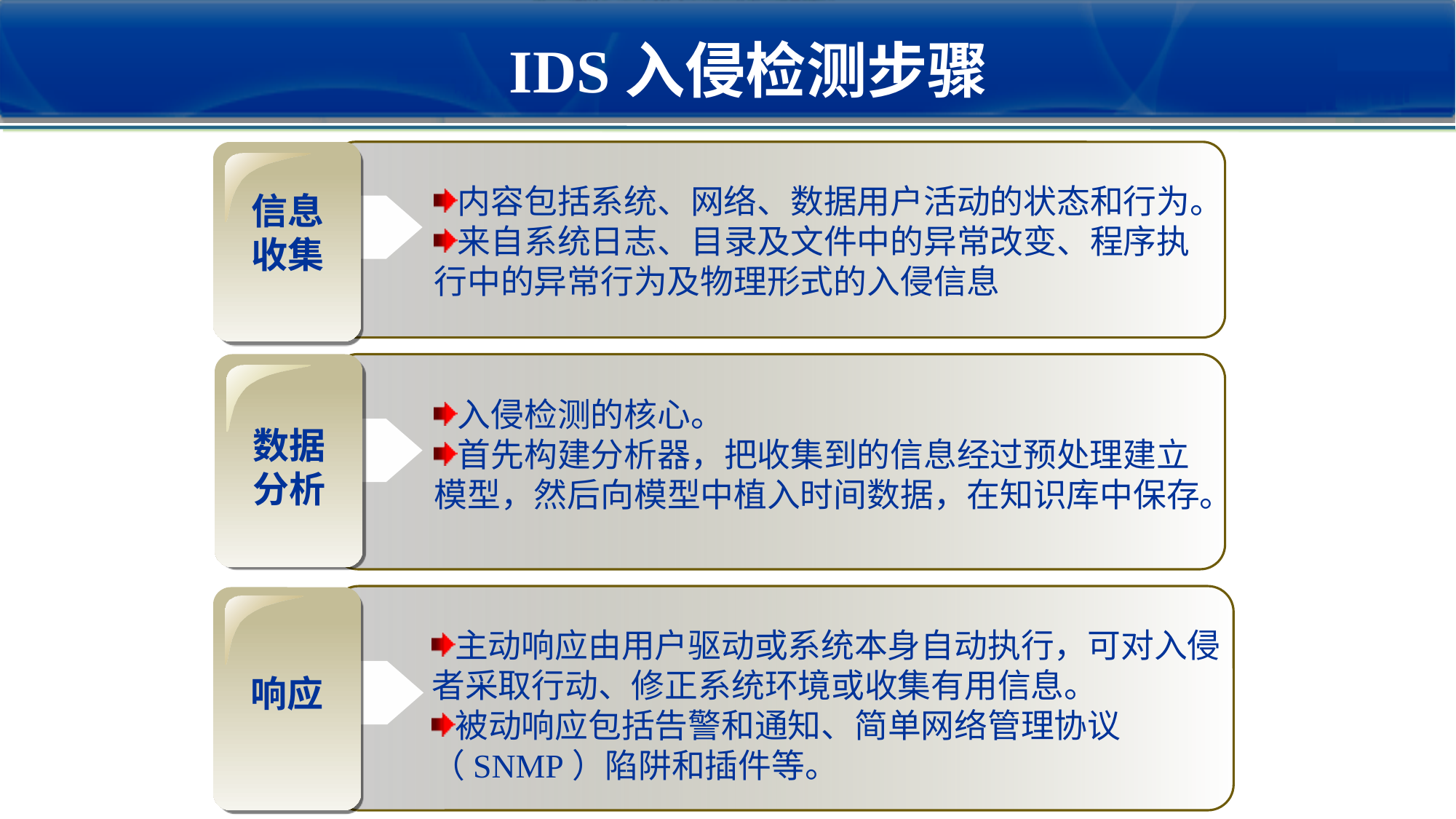

IDS入侵检测步骤

内容包括系统、网络、数据用户活动的状态和行为。
来自系统日志、目录及文件中的异常改变、程序执行中的异常行为及物理形式的入侵信息
信息
收集

入侵检测的核心。
首先构建分析器，把收集到的信息经过预处理建立模型，然后向模型中植入时间数据，在知识库中保存。
数据
分析

主动响应由用户驱动或系统本身自动执行，可对入侵者采取行动、修正系统环境或收集有用信息。
被动响应包括告警和通知、简单网络管理协议（SNMP）陷阱和插件等。

响应